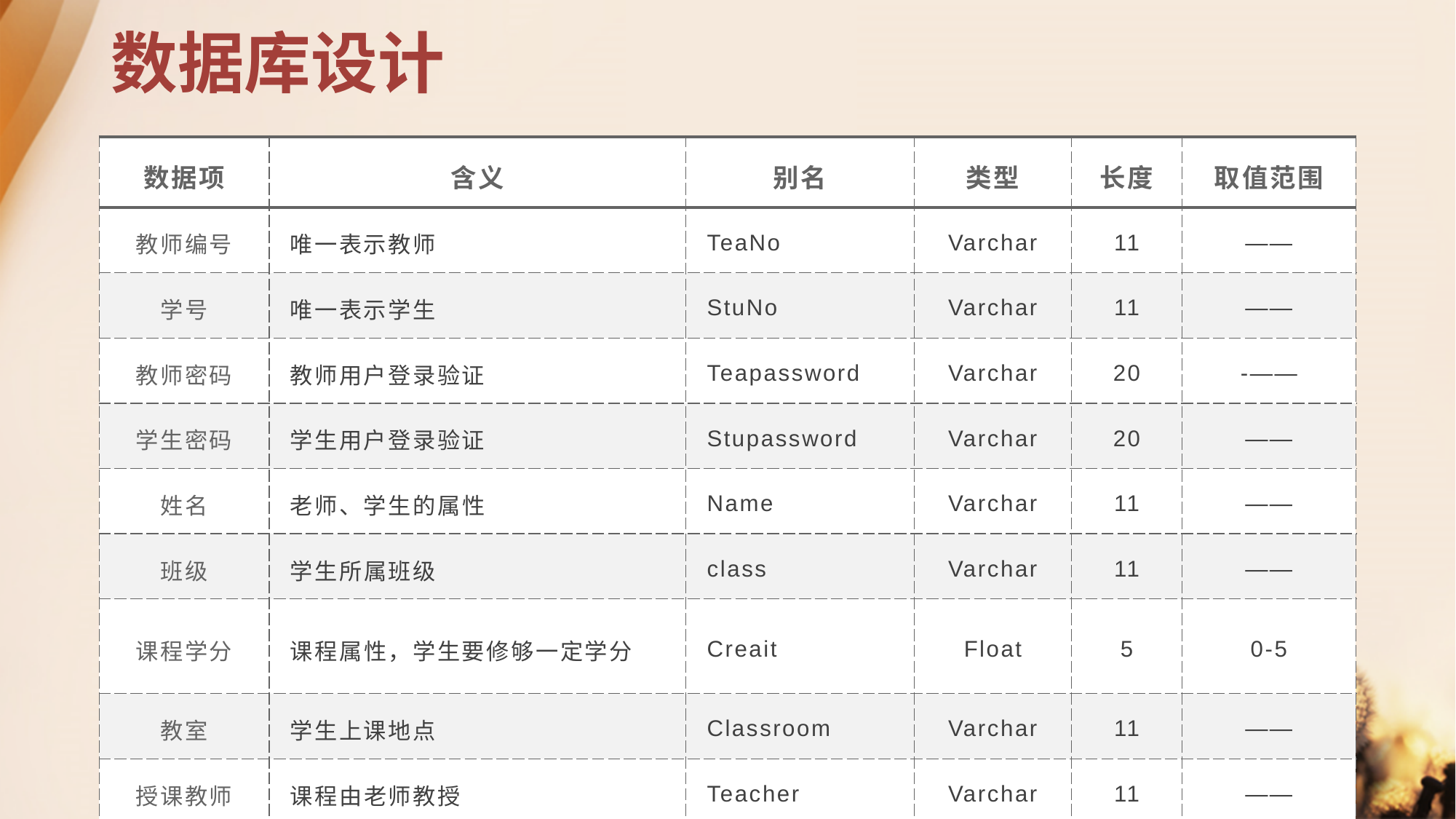

# 数据库设计
| 数据项 | 含义 | 别名 | 类型 | 长度 | 取值范围 |
| --- | --- | --- | --- | --- | --- |
| 教师编号 | 唯一表示教师 | TeaNo | Varchar | 11 | —— |
| 学号 | 唯一表示学生 | StuNo | Varchar | 11 | —— |
| 教师密码 | 教师用户登录验证 | Teapassword | Varchar | 20 | -—— |
| 学生密码 | 学生用户登录验证 | Stupassword | Varchar | 20 | —— |
| 姓名 | 老师、学生的属性 | Name | Varchar | 11 | —— |
| 班级 | 学生所属班级 | class | Varchar | 11 | —— |
| 课程学分 | 课程属性，学生要修够一定学分 | Creait | Float | 5 | 0-5 |
| 教室 | 学生上课地点 | Classroom | Varchar | 11 | —— |
| 授课教师 | 课程由老师教授 | Teacher | Varchar | 11 | —— |